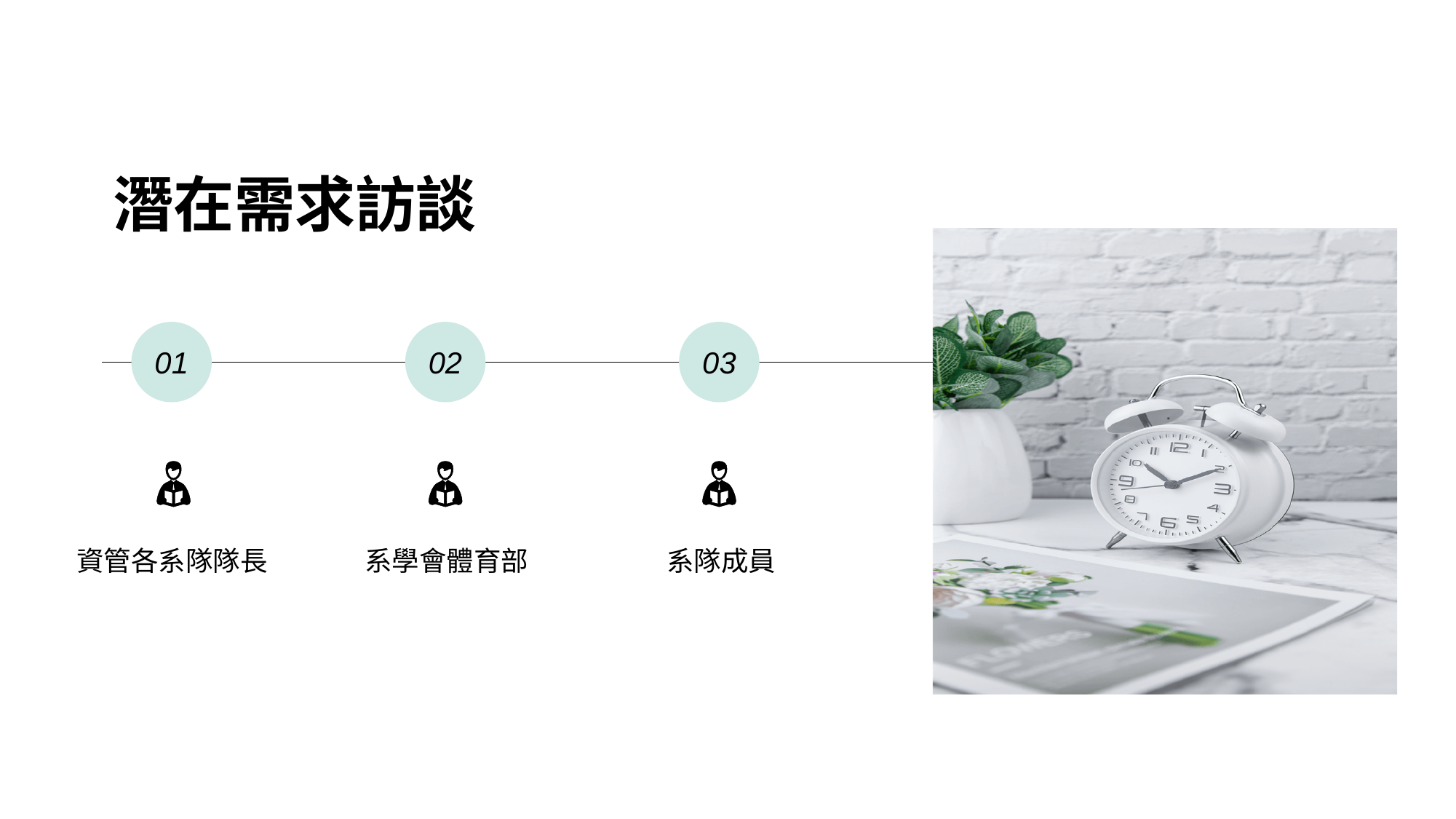

潛在需求訪談

01
02
03

資管各系隊隊長
系學會體育部
系隊成員